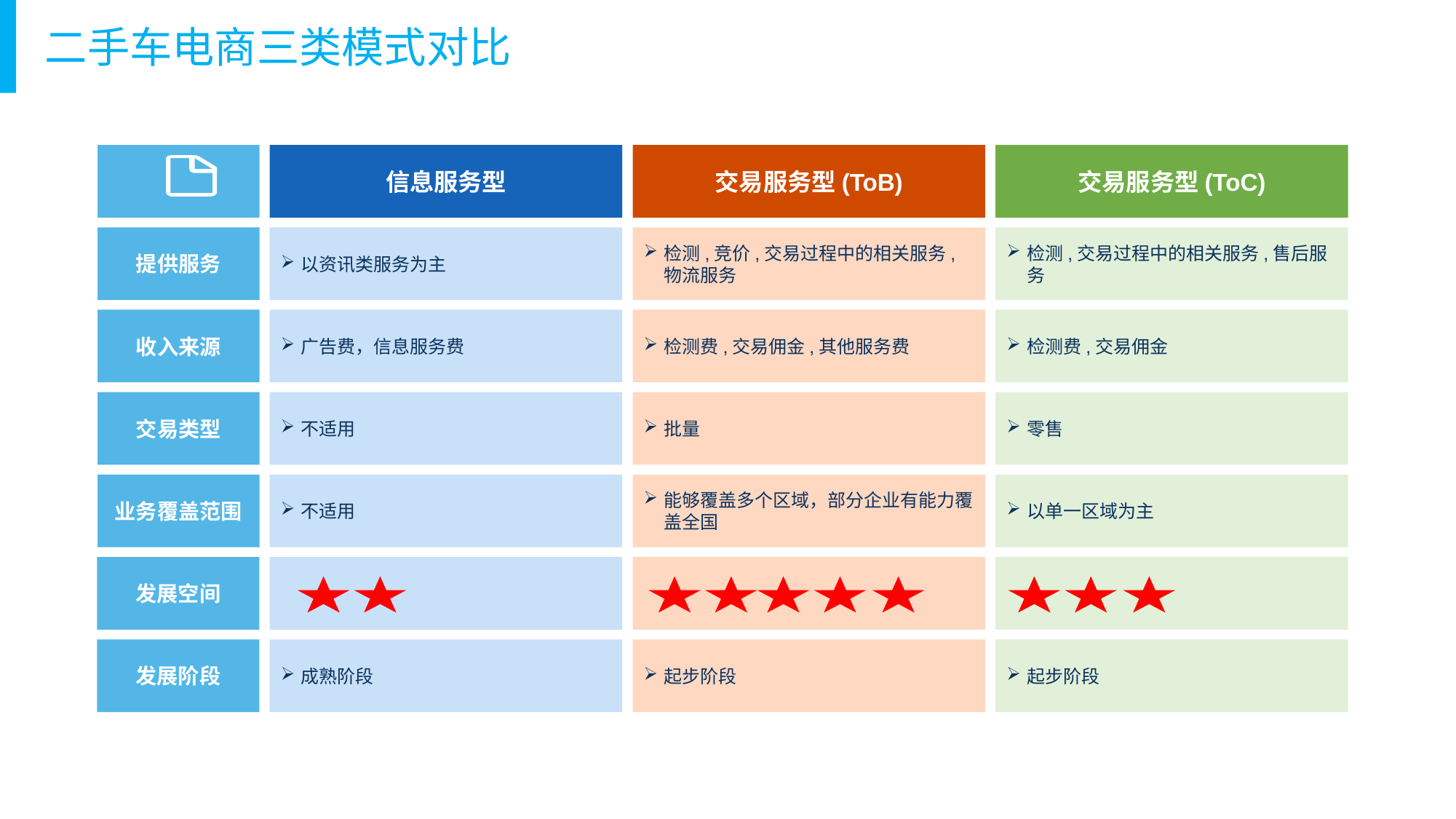

二手车电商三类模式对比

信息服务型
交易服务型(ToB)
交易服务型(ToC)

提供服务
以资讯类服务为主
检测,竞价,交易过程中的相关服务,物流服务
检测,交易过程中的相关服务,售后服务
收入来源
广告费，信息服务费
检测费,交易佣金,其他服务费
检测费,交易佣金
交易类型
不适用
批量
零售
业务覆盖范围
不适用
能够覆盖多个区域，部分企业有能力覆盖全国
以单一区域为主
发展空间

发展阶段
成熟阶段
起步阶段
起步阶段